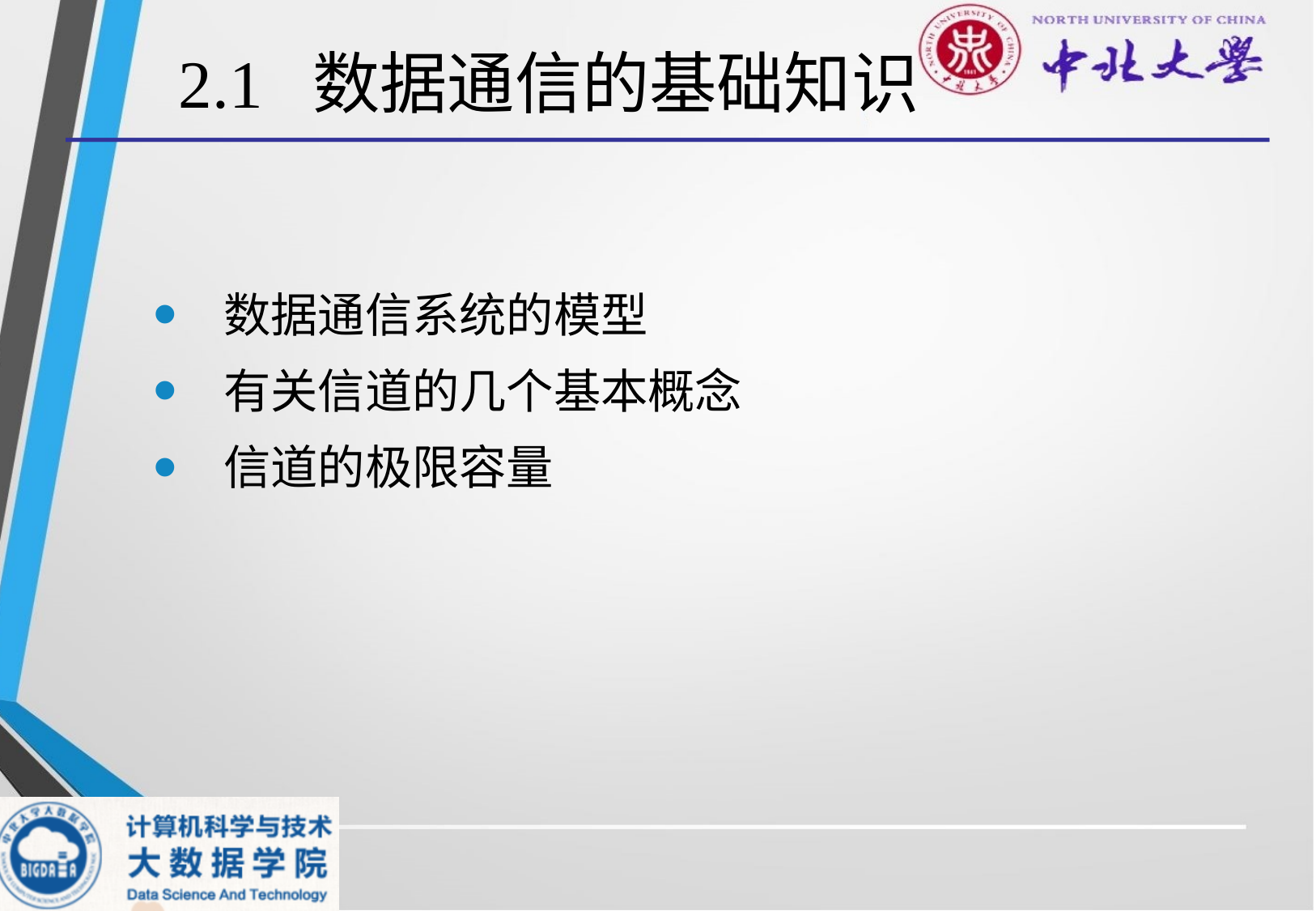

# 2.1  数据通信的基础知识
  数据通信系统的模型
  有关信道的几个基本概念
  信道的极限容量
6